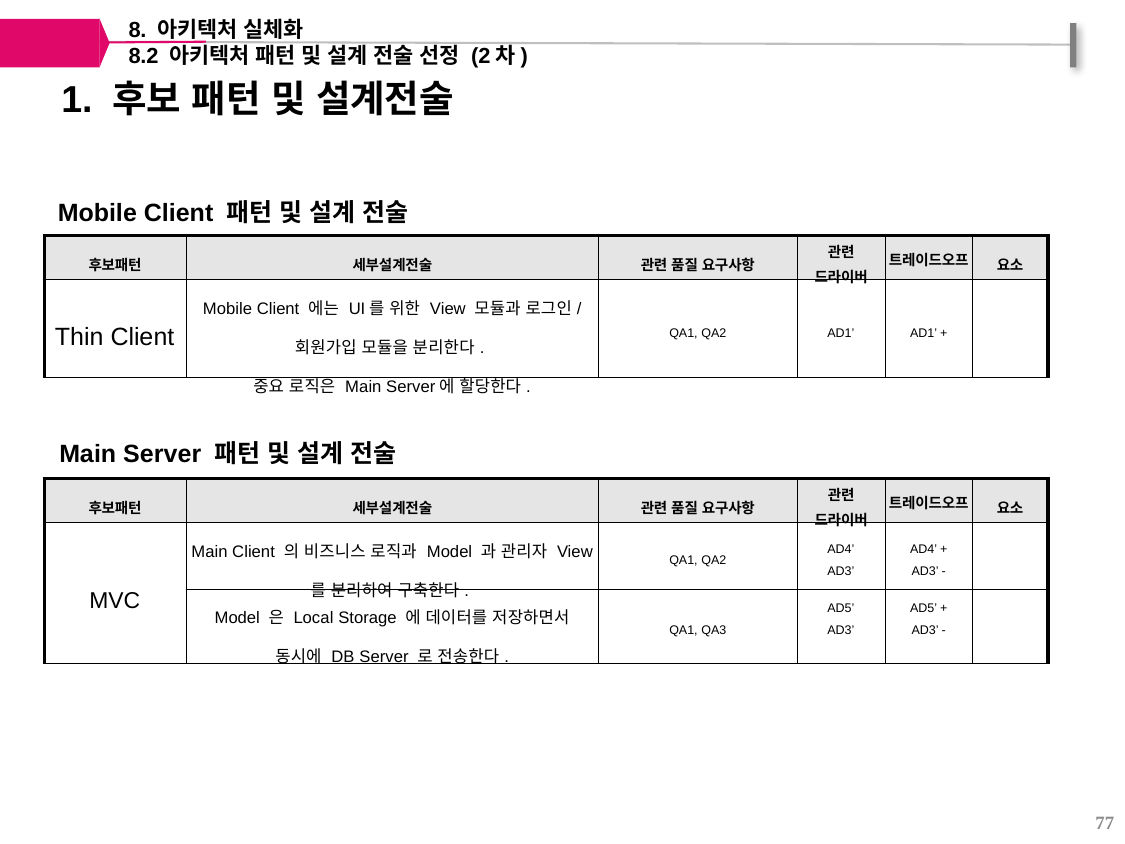

8. 아키텍처 실체화
8.2 아키텍처 패턴 및 설계 전술 선정 (2차)
1. 후보 패턴 및 설계전술
Mobile Client 패턴 및 설계 전술
| 후보패턴 | 세부설계전술 | 관련 품질 요구사항 | 관련 드라이버 | 트레이드오프 | 요소 |
| --- | --- | --- | --- | --- | --- |
| Thin Client | Mobile Client 에는 UI를 위한 View 모듈과 로그인/ 회원가입 모듈을 분리한다. 중요 로직은 Main Server에 할당한다. | QA1, QA2 | AD1’ | AD1’ + |  |
Main Server 패턴 및 설계 전술
| 후보패턴 | 세부설계전술 | 관련 품질 요구사항 | 관련 드라이버 | 트레이드오프 | 요소 |
| --- | --- | --- | --- | --- | --- |
| MVC | Main Client 의 비즈니스 로직과 Model 과 관리자 View 를 분리하여 구축한다. | QA1, QA2 | AD4’ AD3’ | AD4’ + AD3’ - |  |
|  | Model 은 Local Storage 에 데이터를 저장하면서 동시에 DB Server 로 전송한다. | QA1, QA3 | AD5’ AD3’ | AD5’ + AD3’ - |  |
77